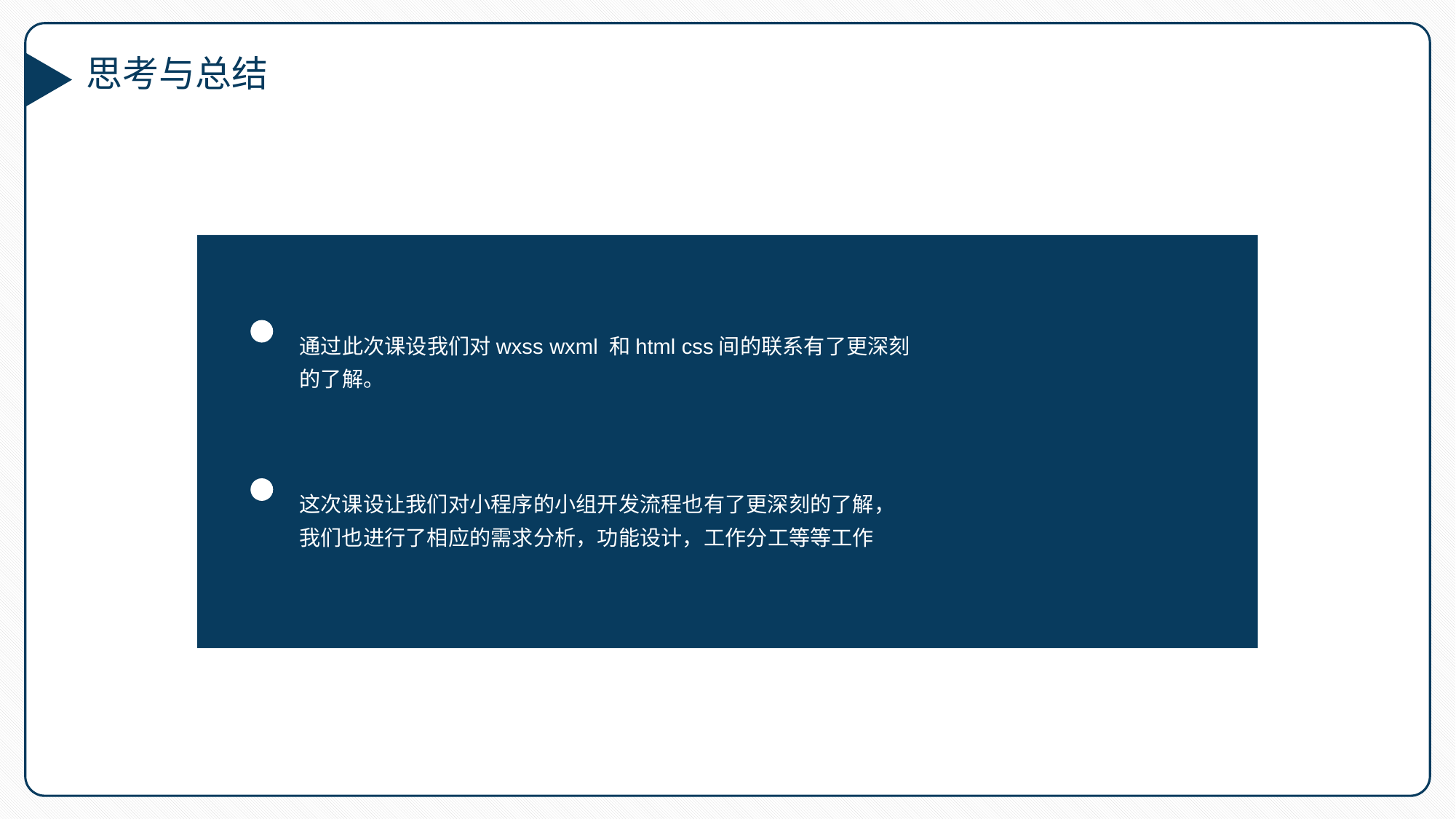

思考与总结

通过此次课设我们对wxss wxml 和html css间的联系有了更深刻的了解。

这次课设让我们对小程序的小组开发流程也有了更深刻的了解，
我们也进行了相应的需求分析，功能设计，工作分工等等工作